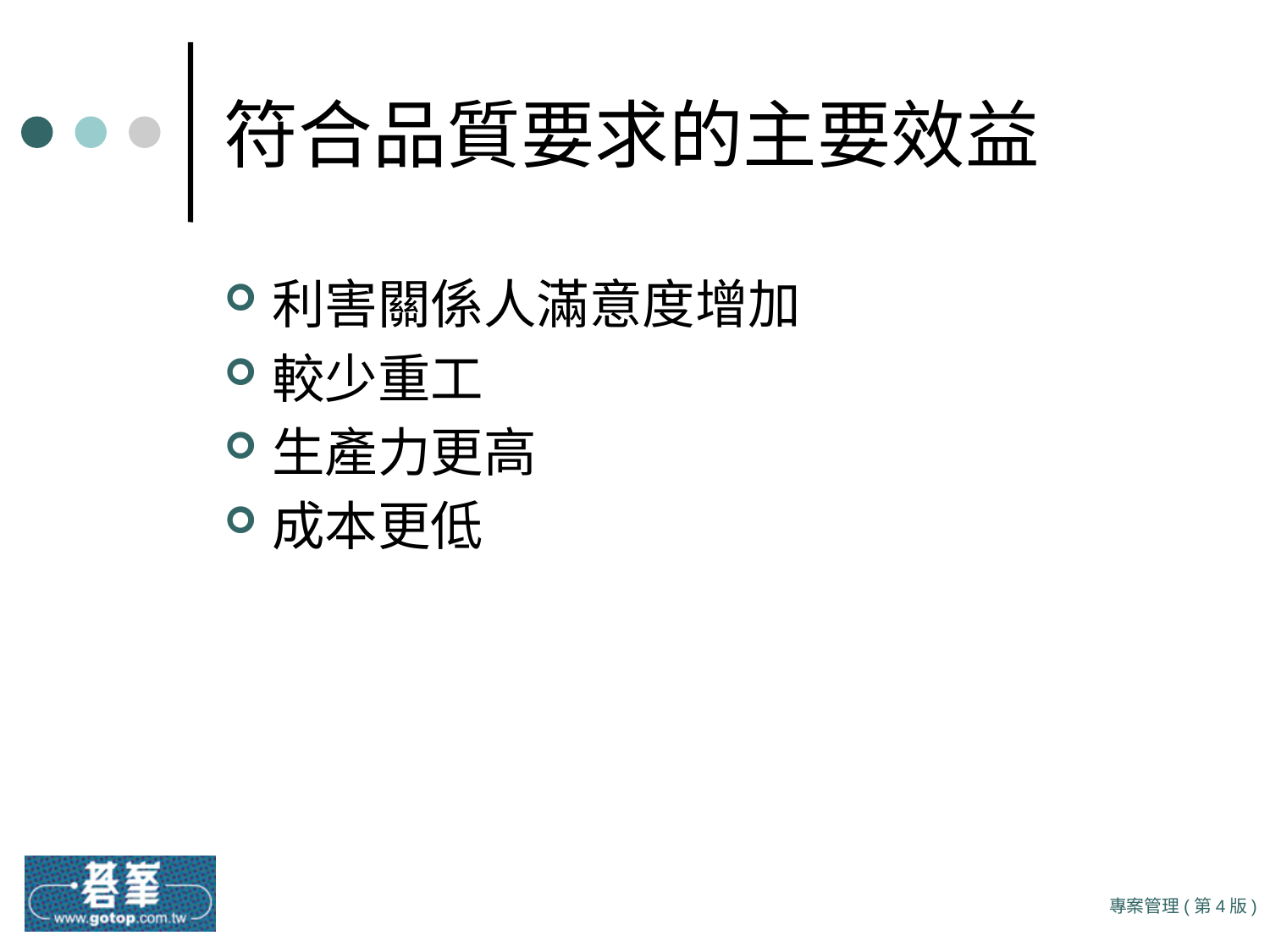

# 符合品質要求的主要效益
利害關係人滿意度增加
較少重工
生產力更高
成本更低
專案管理(第4版)